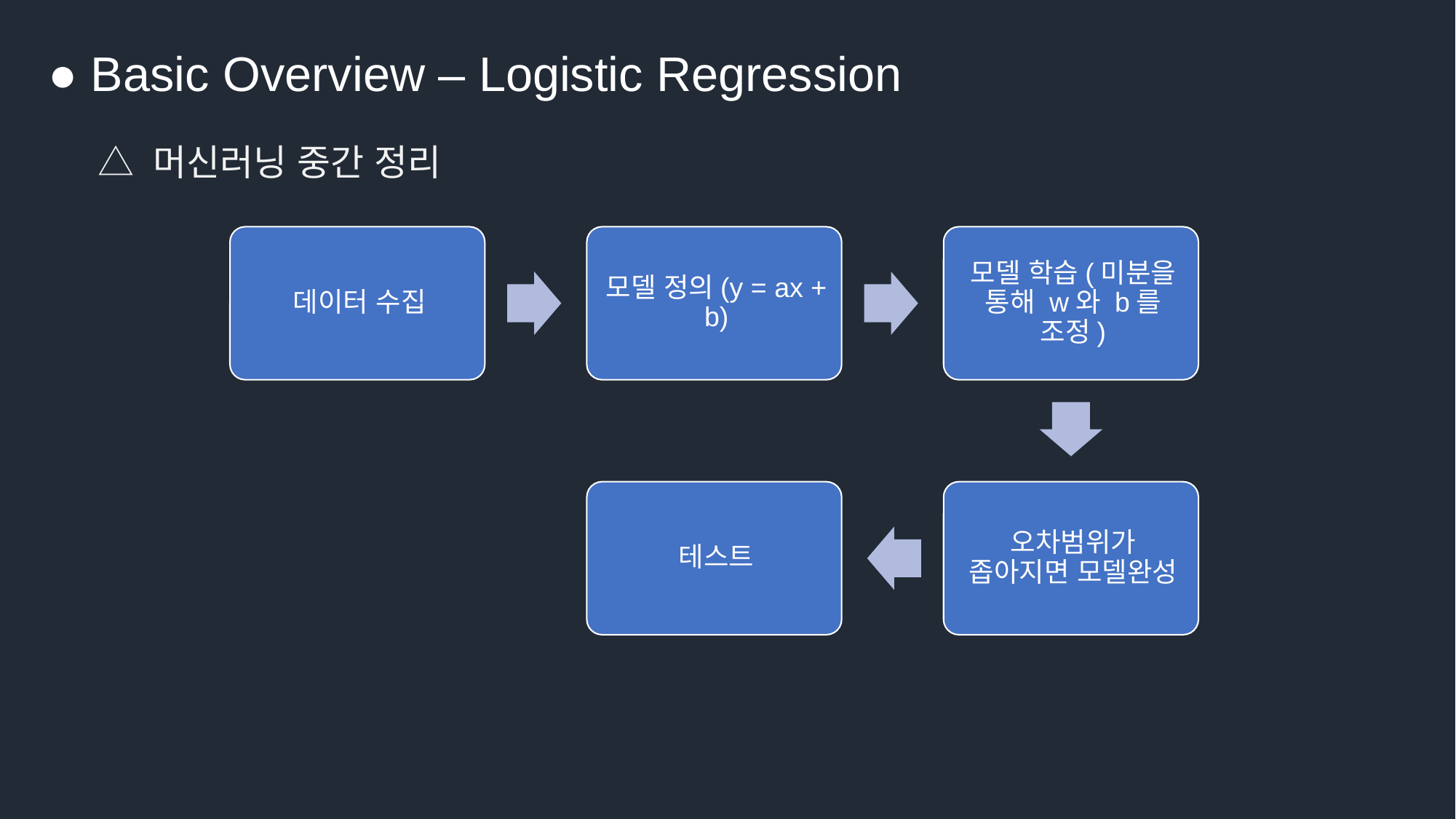

● Basic Overview – Logistic Regression
데이터 수집

모델 정의(y = ax + b)

모델 학습(미분을 통해 w와 b를 조정)

오차범위가 좁아지면 모델완성

테스트
△ 머신러닝 중간 정리